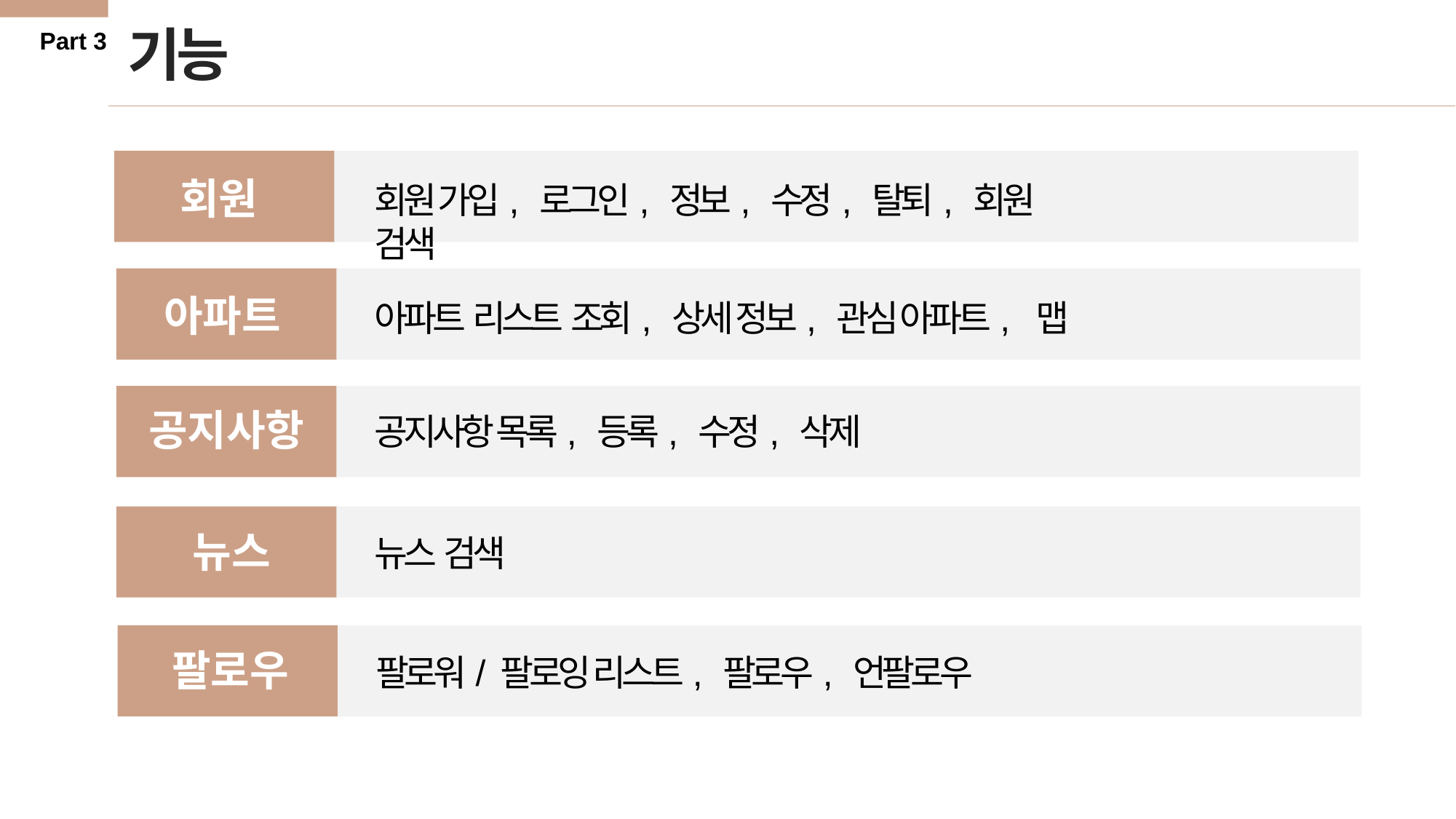

기능
Part 3

회원
회원 가입,  로그인,  정보,  수정,  탈퇴,  회원 검색

아파트
아파트  리스트  조회,  상세 정보,  관심 아파트,   맵

공지사항
공지사항 목록,  등록,  수정,  삭제

뉴스
뉴스  검색

팔로우
팔로워/ 팔로잉 리스트,  팔로우,  언팔로우